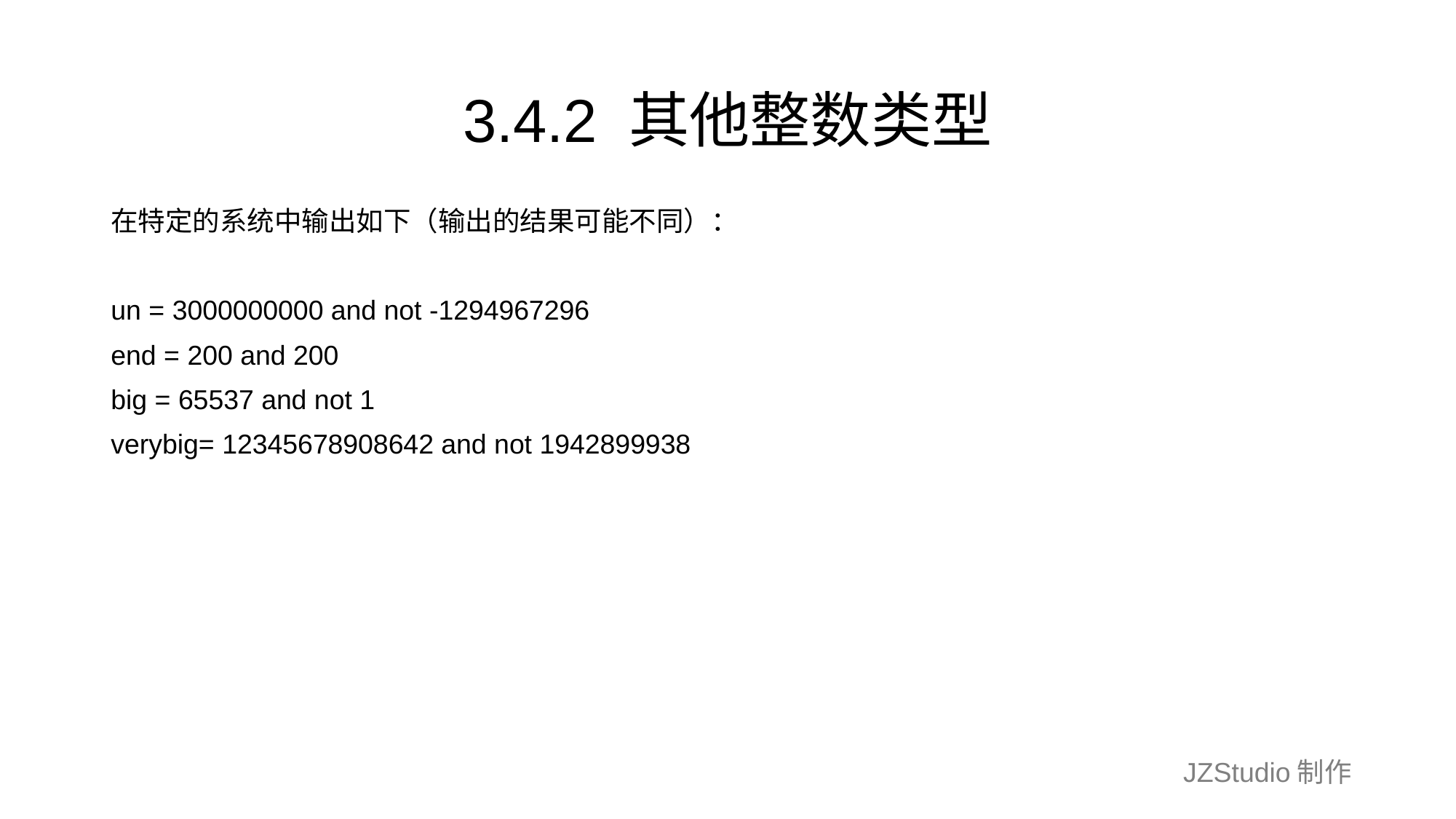

# 3.4.2 其他整数类型
在特定的系统中输出如下（输出的结果可能不同）：

un = 3000000000 and not -1294967296
end = 200 and 200
big = 65537 and not 1
verybig= 12345678908642 and not 1942899938